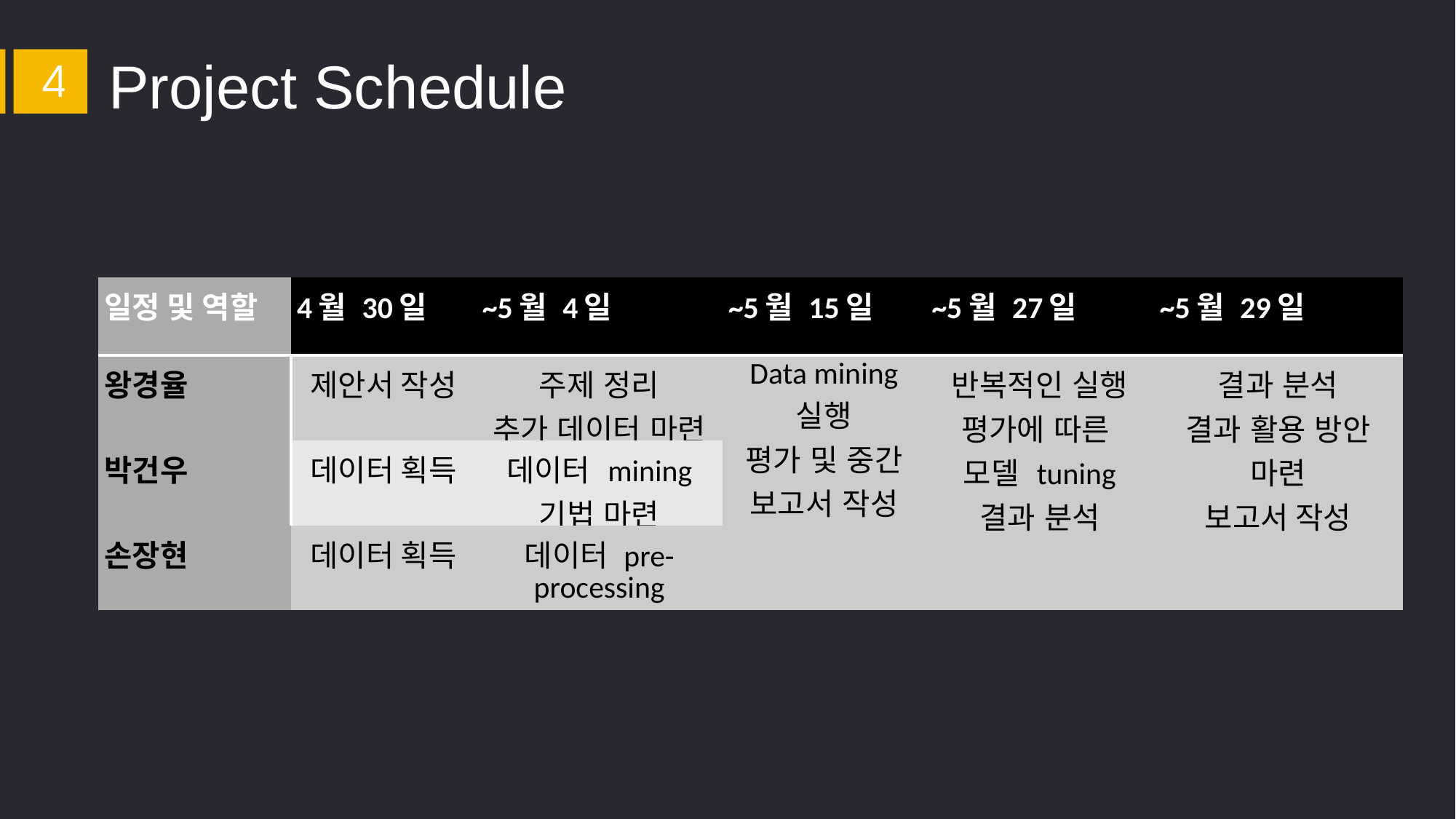

Project Schedule

4
| 일정 및 역할 | 4월 30일 | ~5월 4일 | ~5월 15일 | ~5월 27일 | ~5월 29일 |
| --- | --- | --- | --- | --- | --- |
| 왕경율 | 제안서 작성 | 주제 정리 추가 데이터 마련 | Data mining 실행 평가 및 중간 보고서 작성 | 반복적인 실행 평가에 따른 모델 tuning 결과 분석 | 결과 분석 결과 활용 방안 마련 보고서 작성 |
| 박건우 | 데이터 획득 | 데이터 mining 기법 마련 |  |  |  |
| 손장현 | 데이터 획득 | 데이터 pre-processing |  |  |  |